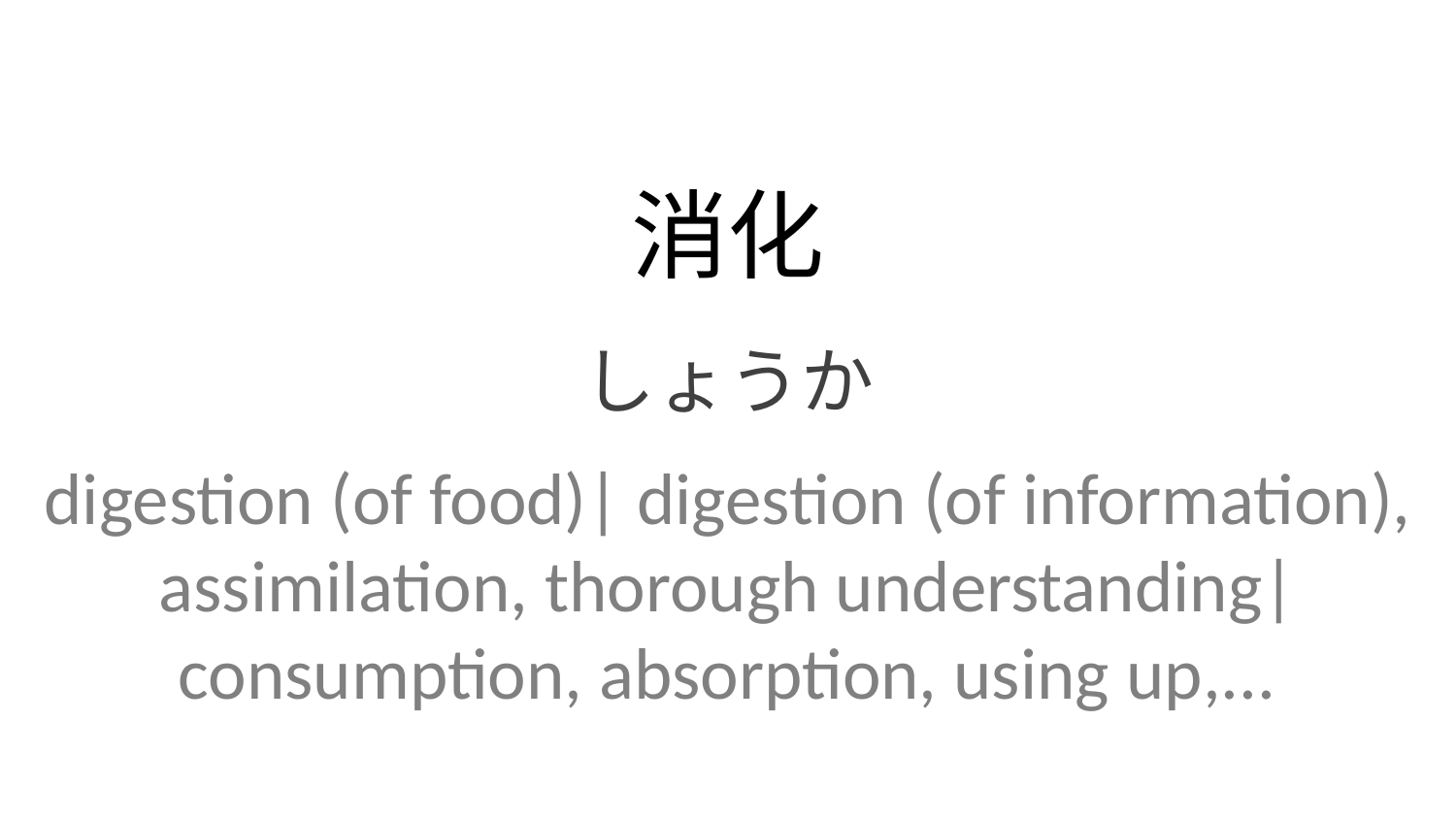

消化

しょうか
digestion (of food)| digestion (of information), assimilation, thorough understanding| consumption, absorption, using up,...